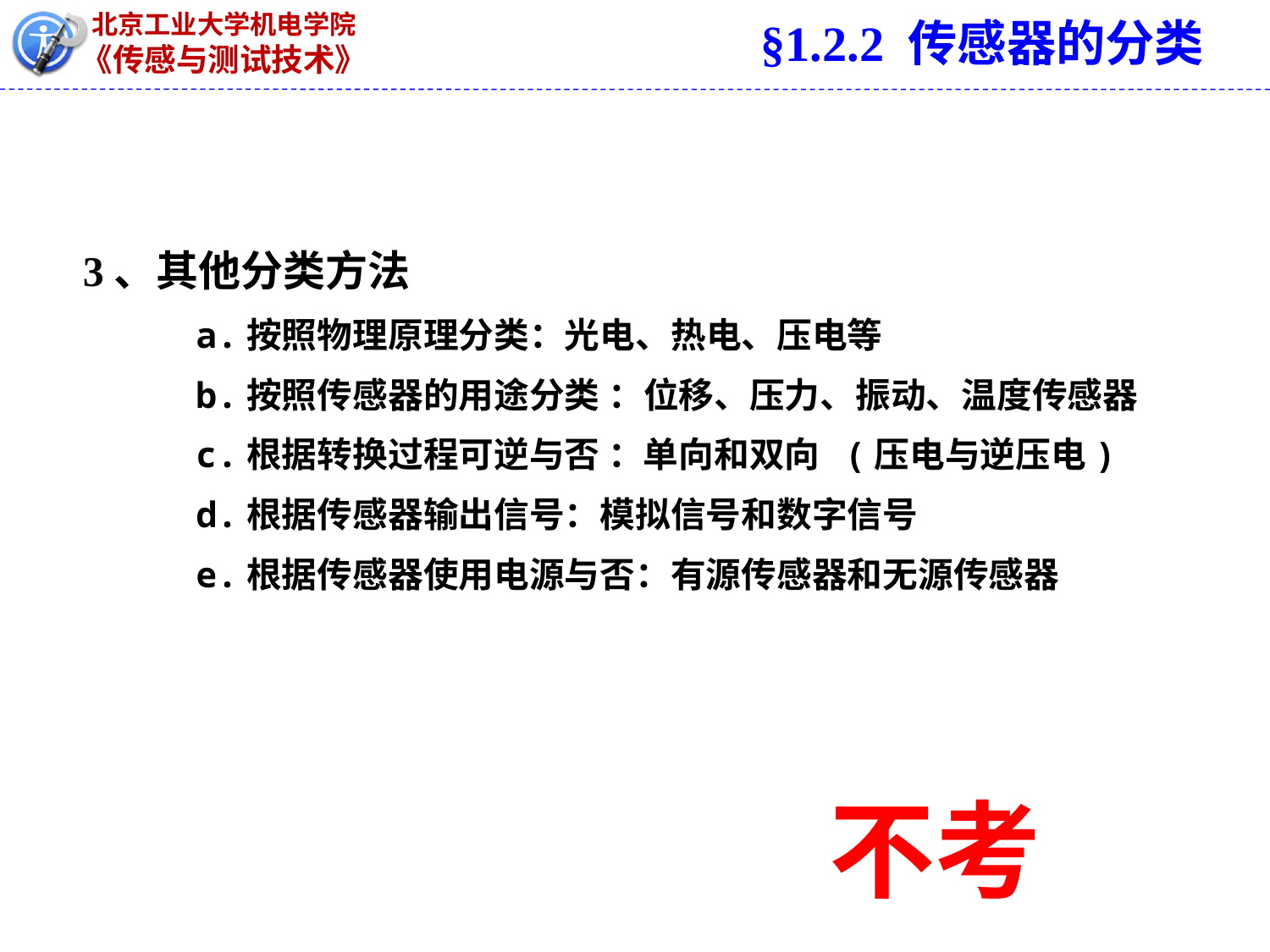

§1.2.2 传感器的分类

3、其他分类方法
a.按照物理原理分类：光电、热电、压电等
b.按照传感器的用途分类 ：位移、压力、振动、温度传感器
c.根据转换过程可逆与否 ：单向和双向  (压电与逆压电)
d.根据传感器输出信号：模拟信号和数字信号
e.根据传感器使用电源与否：有源传感器和无源传感器

不考